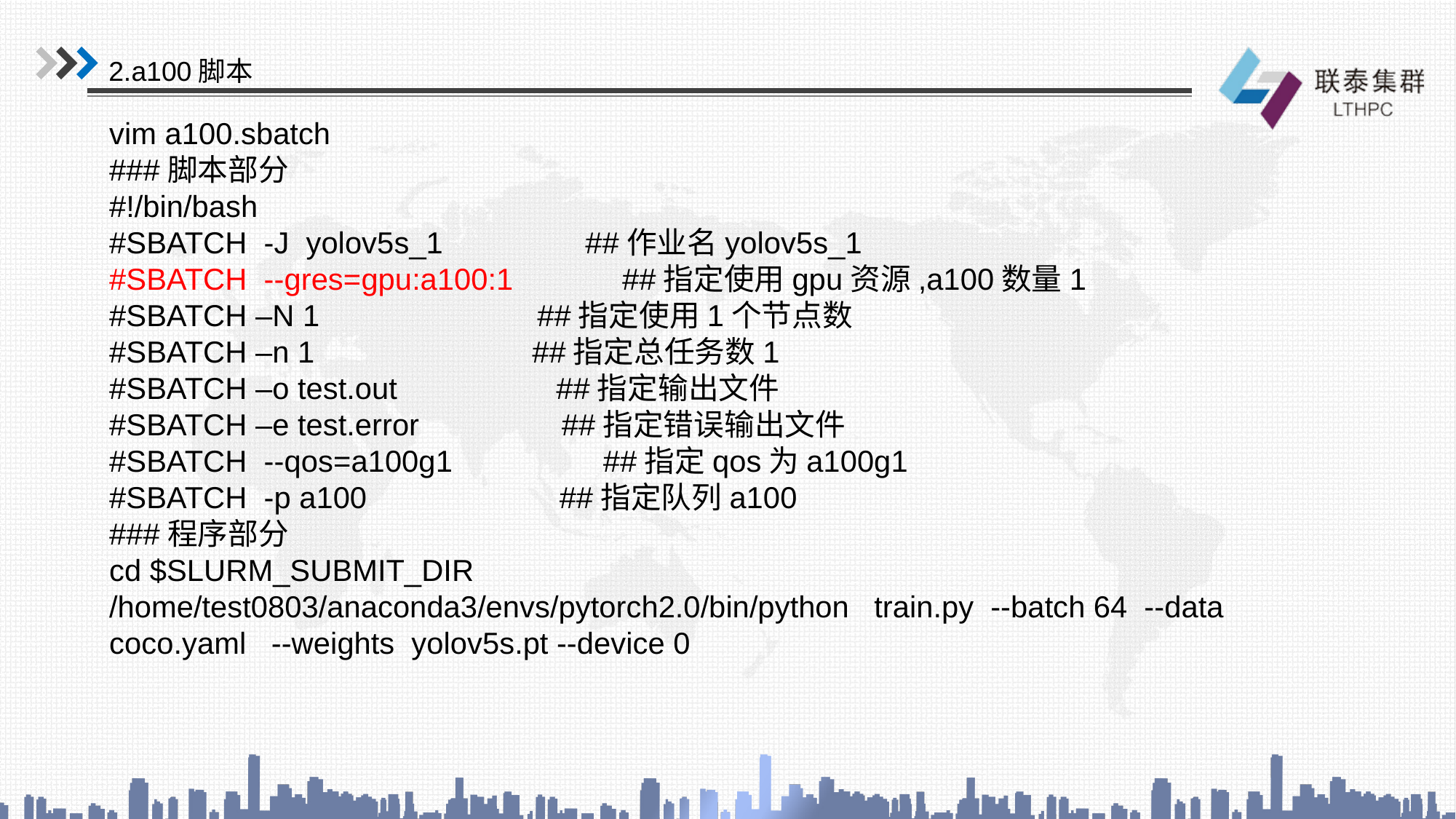

2.a100脚本
vim a100.sbatch
###脚本部分
#!/bin/bash
#SBATCH  -J  yolov5s_1                 ##作业名yolov5s_1
#SBATCH  --gres=gpu:a100:1             ##指定使用gpu资源,a100数量1
#SBATCH –N 1                          ##指定使用1个节点数
#SBATCH –n 1                          ##指定总任务数1
#SBATCH –o test.out                   ##指定输出文件
#SBATCH –e test.error                 ##指定错误输出文件
#SBATCH  --qos=a100g1                  ##指定qos为a100g1
#SBATCH  -p a100                       ##指定队列a100
###程序部分
cd $SLURM_SUBMIT_DIR
/home/test0803/anaconda3/envs/pytorch2.0/bin/python   train.py  --batch 64  --data coco.yaml   --weights  yolov5s.pt --device 0